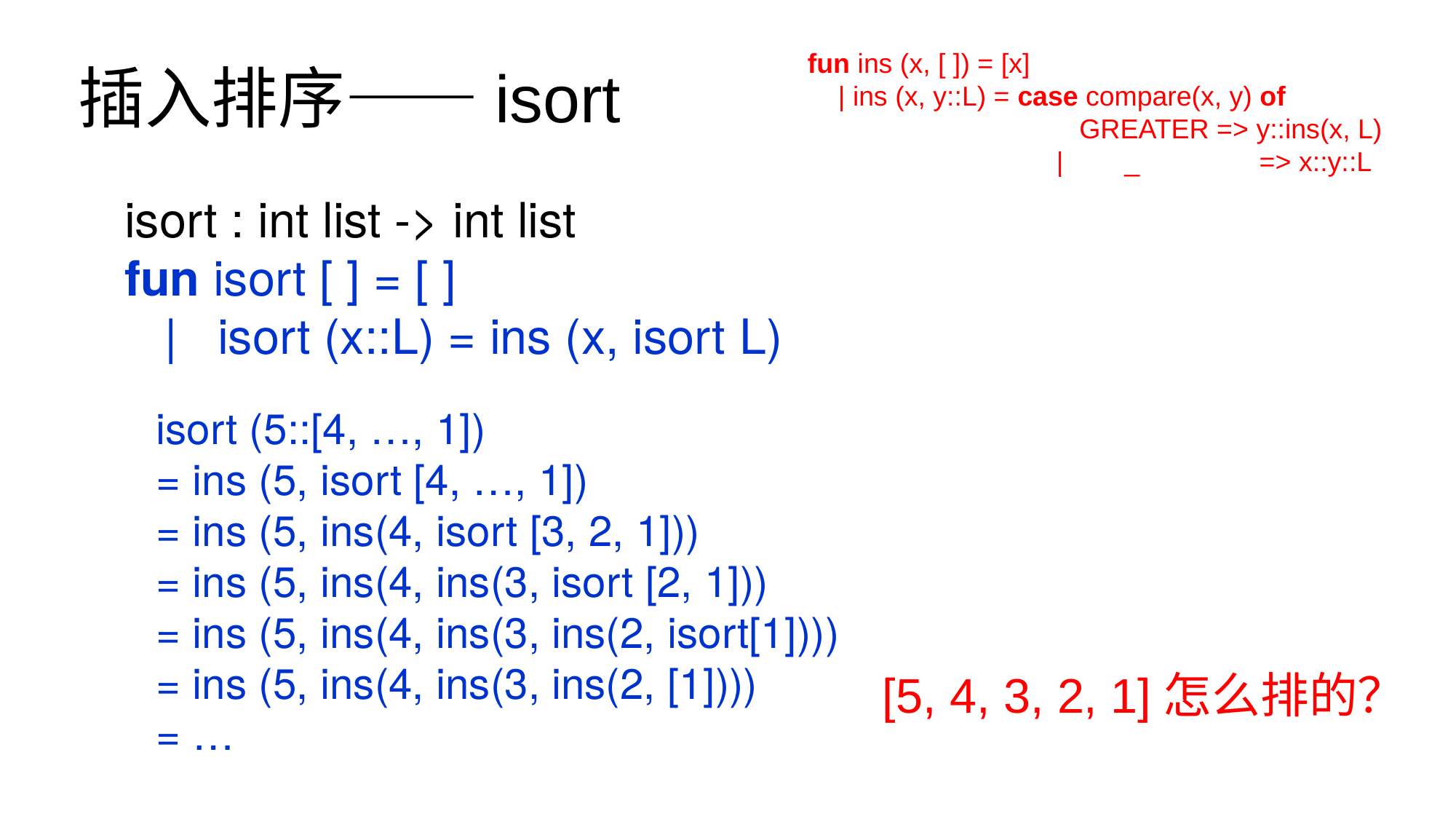

# 插入排序——isort
fun ins (x, [ ]) = [x]
    | ins (x, y::L) = case compare(x, y) of
		       GREATER => y::ins(x, L)
		    |        _ 	  => x::y::L
isort : int list -> int list
fun isort [ ] = [ ]
   |   isort (x::L) = ins (x, isort L)
isort (5::[4, …, 1])
= ins (5, isort [4, …, 1])
= ins (5, ins(4, isort [3, 2, 1]))
= ins (5, ins(4, ins(3, isort [2, 1]))
= ins (5, ins(4, ins(3, ins(2, isort[1])))
= ins (5, ins(4, ins(3, ins(2, [1])))
= …

[5, 4, 3, 2, 1]怎么排的？